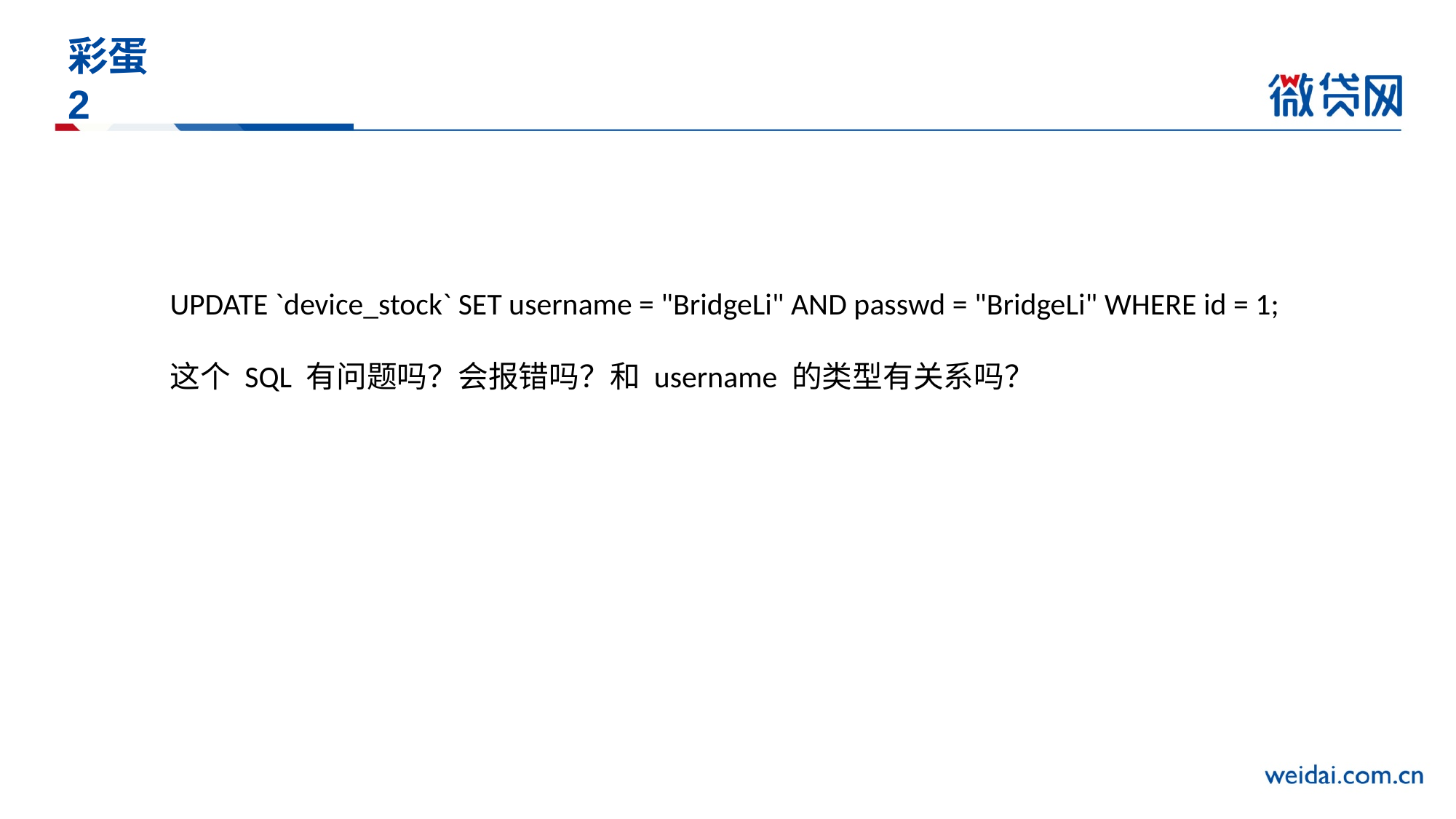

# 彩蛋 2
UPDATE `device_stock` SET username = "BridgeLi" AND passwd = "BridgeLi" WHERE id = 1;

这个 SQL 有问题吗？会报错吗？和 username 的类型有关系吗？